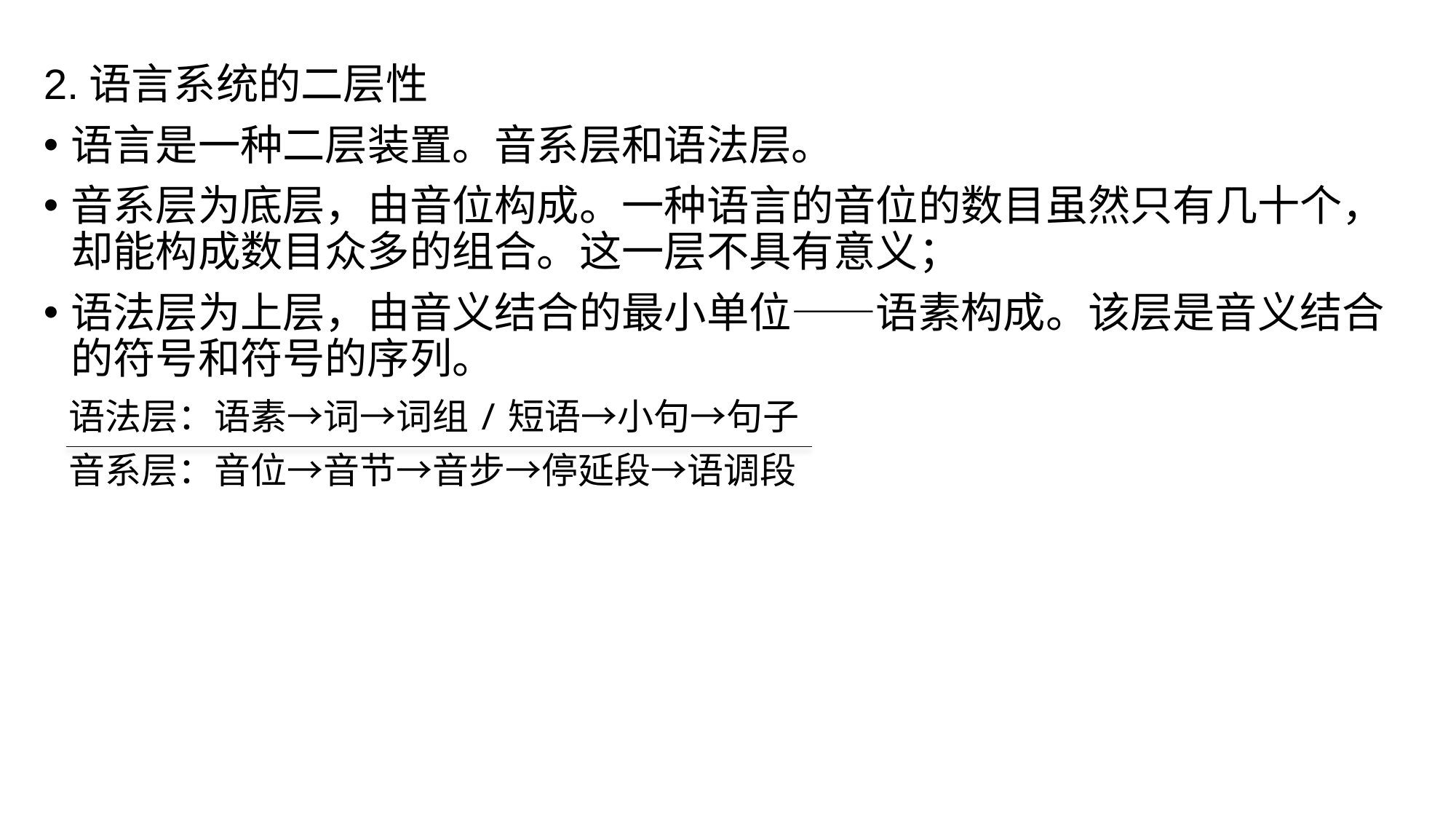

2.语言系统的二层性
语言是一种二层装置。音系层和语法层。
音系层为底层，由音位构成。一种语言的音位的数目虽然只有几十个，却能构成数目众多的组合。这一层不具有意义；
语法层为上层，由音义结合的最小单位——语素构成。该层是音义结合的符号和符号的序列。
  语法层：语素→词→词组/短语→小句→句子
  音系层：音位→音节→音步→停延段→语调段